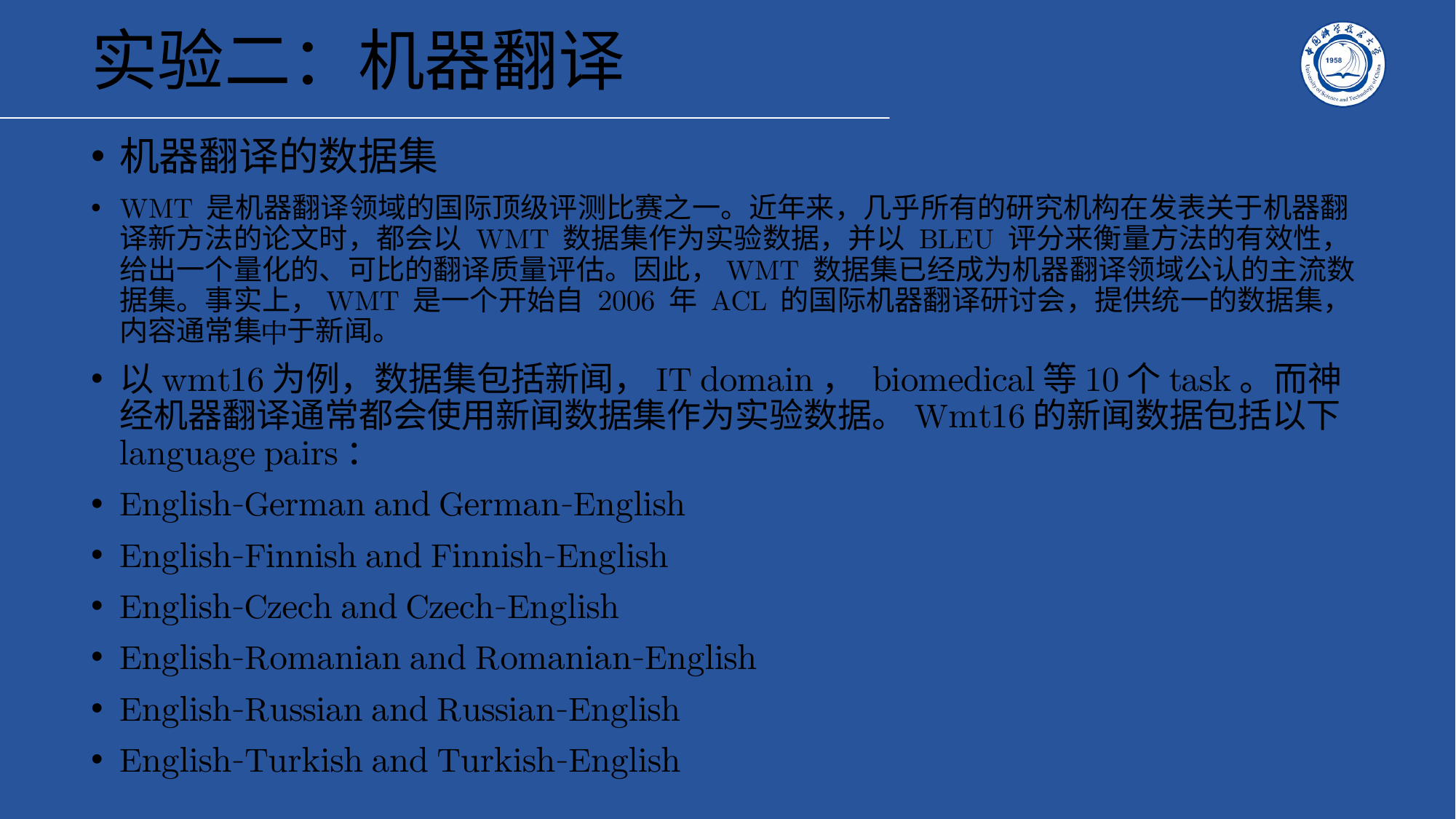

# 实验二：机器翻译
81
机器翻译的数据集
WMT 是机器翻译领域的国际顶级评测比赛之一。近年来，几乎所有的研究机构在发表关于机器翻译新方法的论文时，都会以 WMT 数据集作为实验数据，并以 BLEU 评分来衡量方法的有效性，给出一个量化的、可比的翻译质量评估。因此，WMT 数据集已经成为机器翻译领域公认的主流数据集。事实上，WMT 是一个开始自 2006 年 ACL 的国际机器翻译研讨会，提供统一的数据集，内容通常集中于新闻。
以wmt16为例，数据集包括新闻，IT domain， biomedical等10个task。而神经机器翻译通常都会使用新闻数据集作为实验数据。Wmt16的新闻数据包括以下language pairs：
English-German and German-English
English-Finnish and Finnish-English
English-Czech and Czech-English
English-Romanian and Romanian-English
English-Russian and Russian-English
English-Turkish and Turkish-English